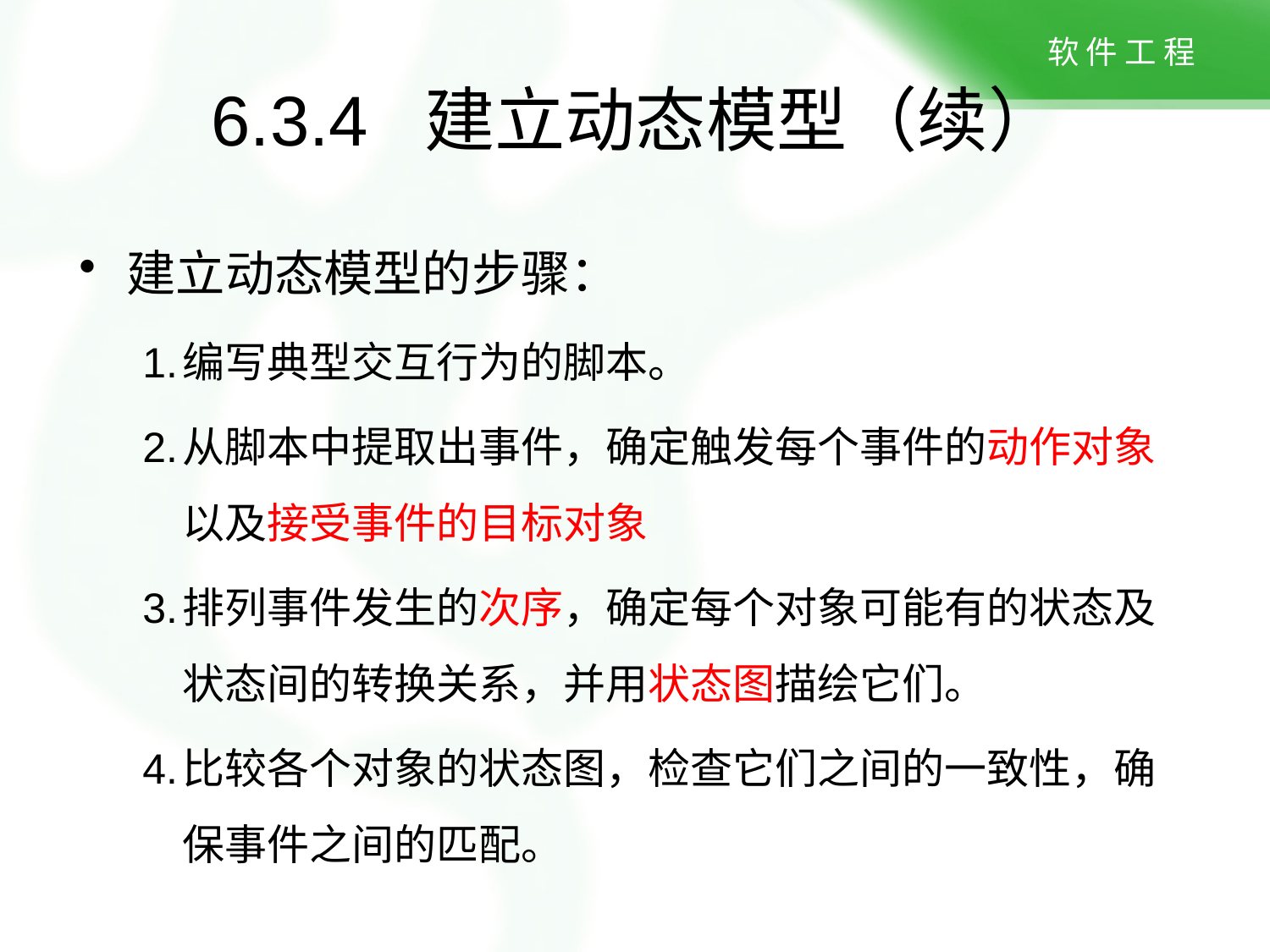

# 6.3.4  建立动态模型（续）
建立动态模型的步骤：
编写典型交互行为的脚本。
从脚本中提取出事件，确定触发每个事件的动作对象以及接受事件的目标对象
排列事件发生的次序，确定每个对象可能有的状态及状态间的转换关系，并用状态图描绘它们。
比较各个对象的状态图，检查它们之间的一致性，确保事件之间的匹配。